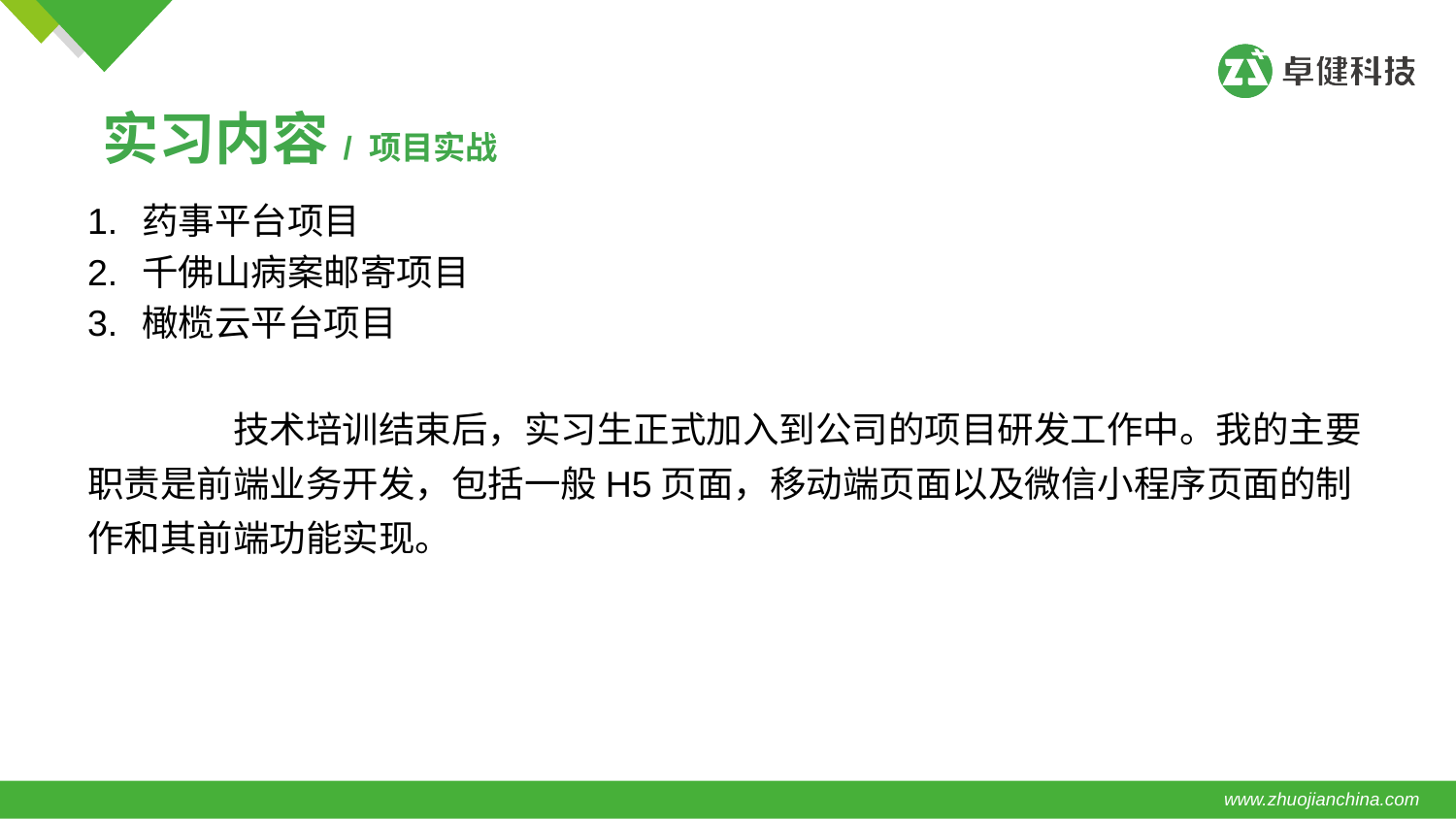

实习内容 / 项目实战
药事平台项目
千佛山病案邮寄项目
橄榄云平台项目

	技术培训结束后，实习生正式加入到公司的项目研发工作中。我的主要职责是前端业务开发，包括一般H5页面，移动端页面以及微信小程序页面的制作和其前端功能实现。